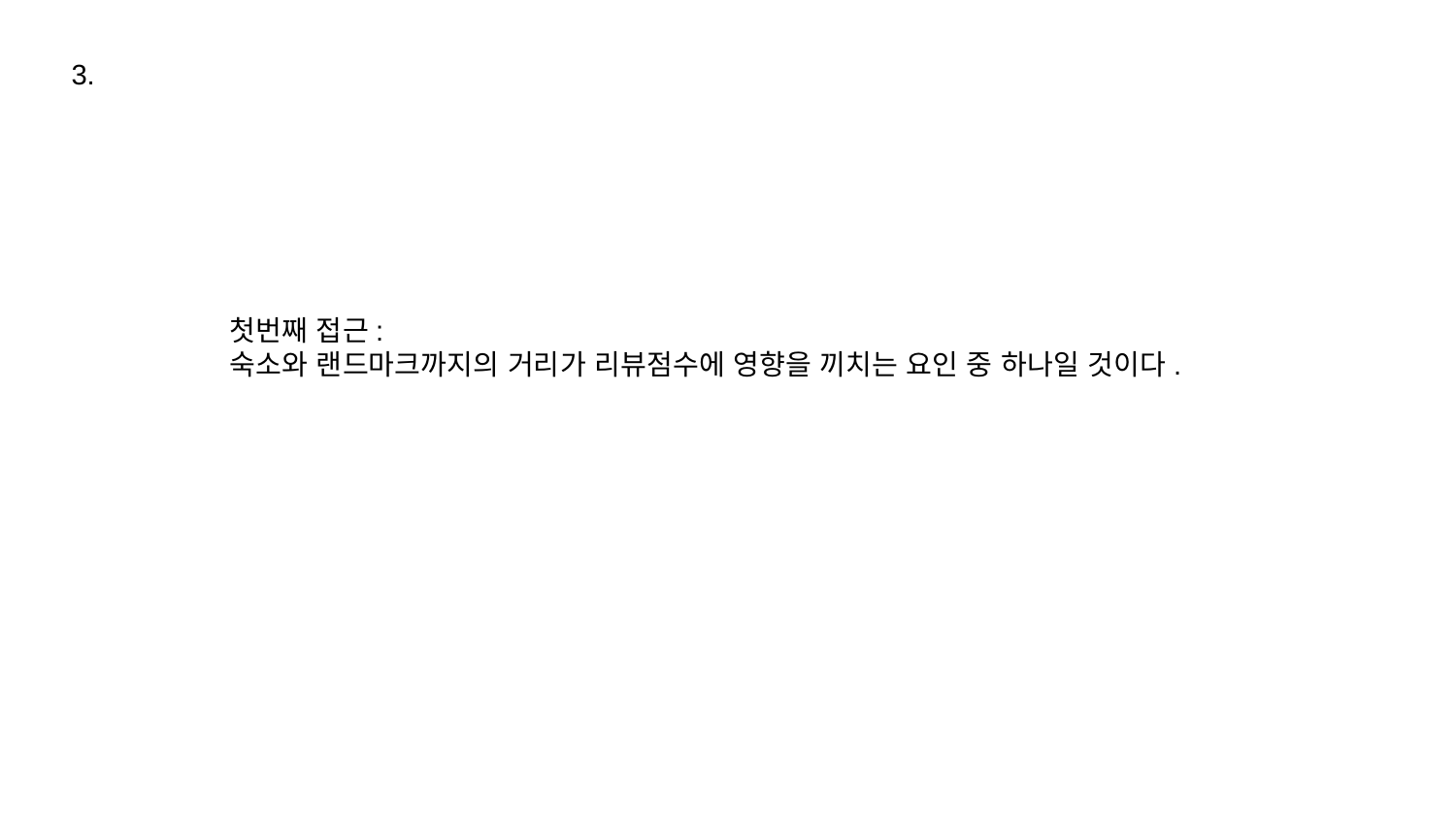

3.
첫번째 접근:
숙소와 랜드마크까지의 거리가 리뷰점수에 영향을 끼치는 요인 중 하나일 것이다.